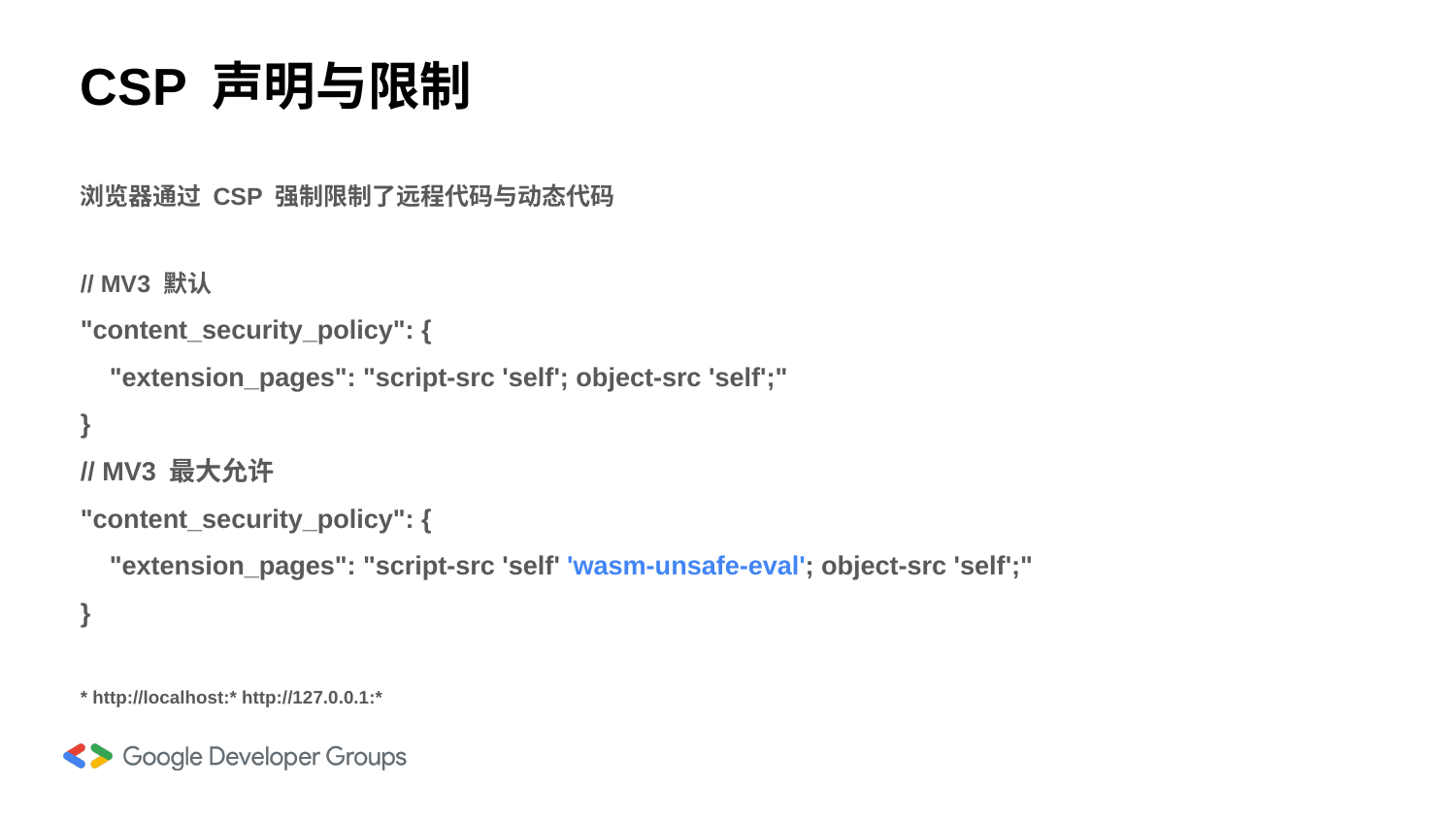

CSP 声明与限制
浏览器通过 CSP 强制限制了远程代码与动态代码

// MV3 默认
"content_security_policy": {
    "extension_pages": "script-src 'self'; object-src 'self';"
}
// MV3 最大允许
"content_security_policy": {
    "extension_pages": "script-src 'self' 'wasm-unsafe-eval'; object-src 'self';"
}

* http://localhost:* http://127.0.0.1:*